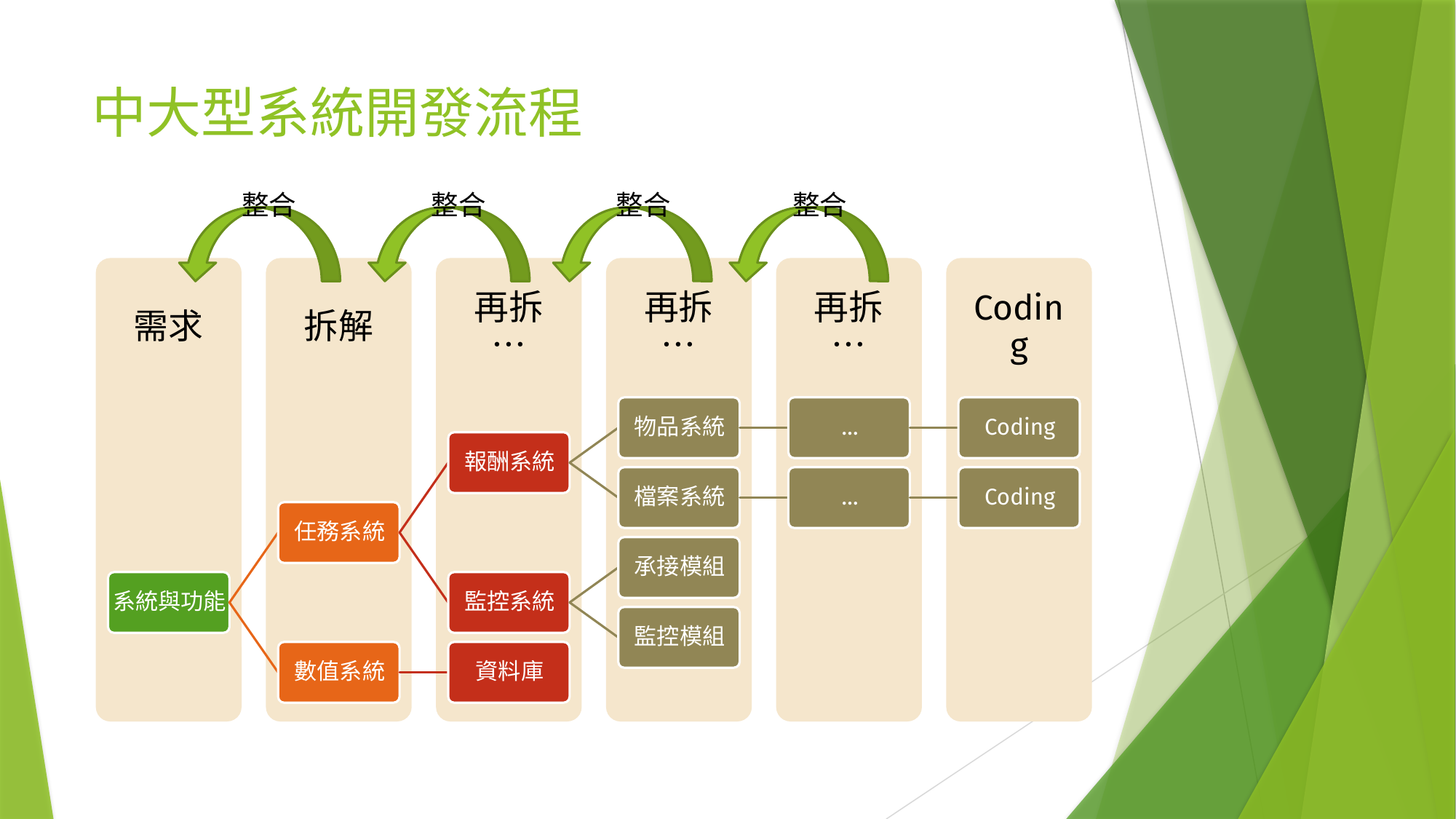

# 中大型系統開發流程
整合
整合
整合
整合

Coding
再拆…
再拆…
再拆…
拆解
需求
系統與功能

任務系統

報酬系統

物品系統

…

Coding

檔案系統

…

Coding

監控系統

承接模組

監控模組

數值系統

資料庫